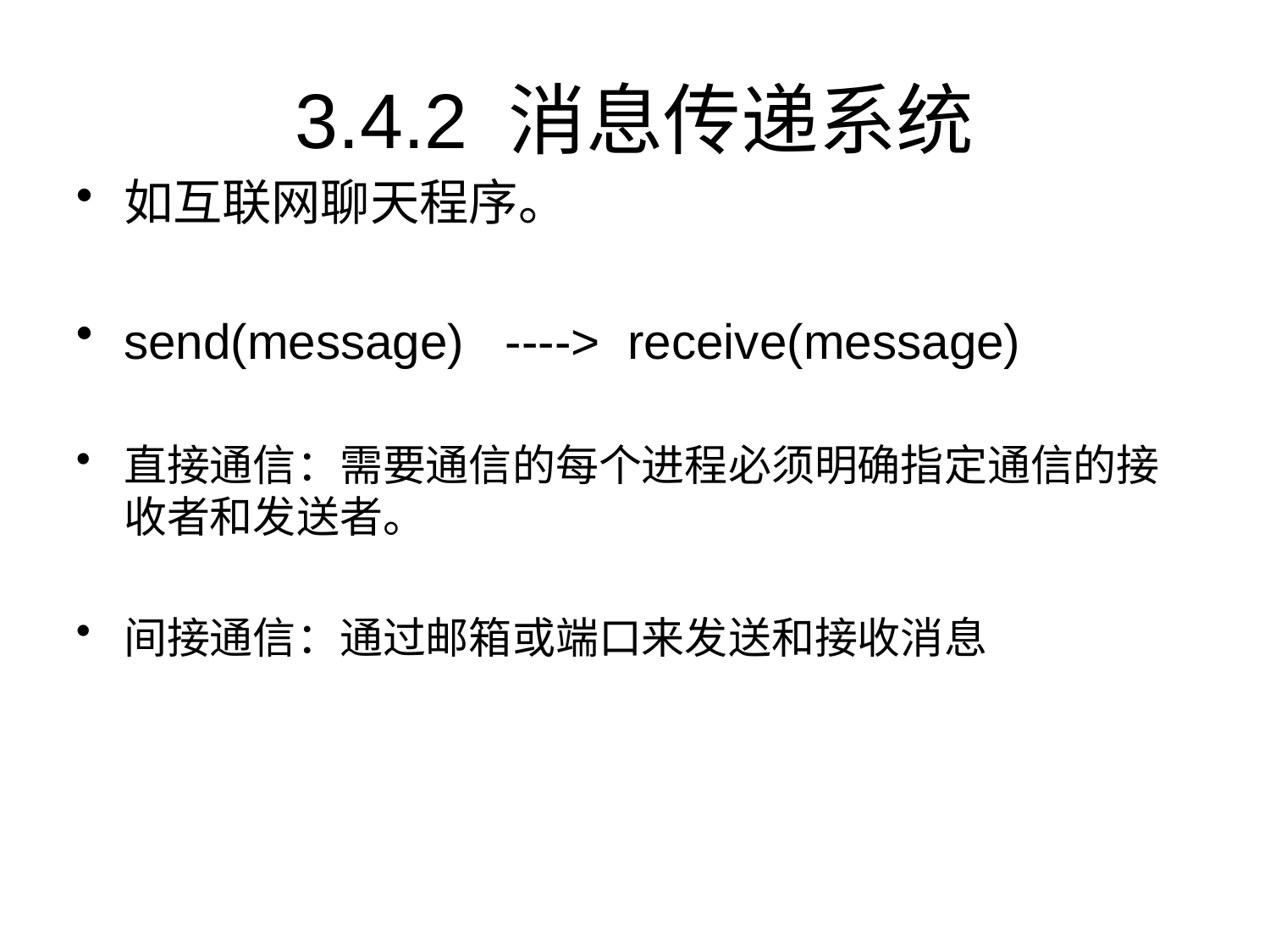

# 3.4.2 消息传递系统
如互联网聊天程序。

send(message)   ---->  receive(message)

直接通信：需要通信的每个进程必须明确指定通信的接收者和发送者。

间接通信：通过邮箱或端口来发送和接收消息